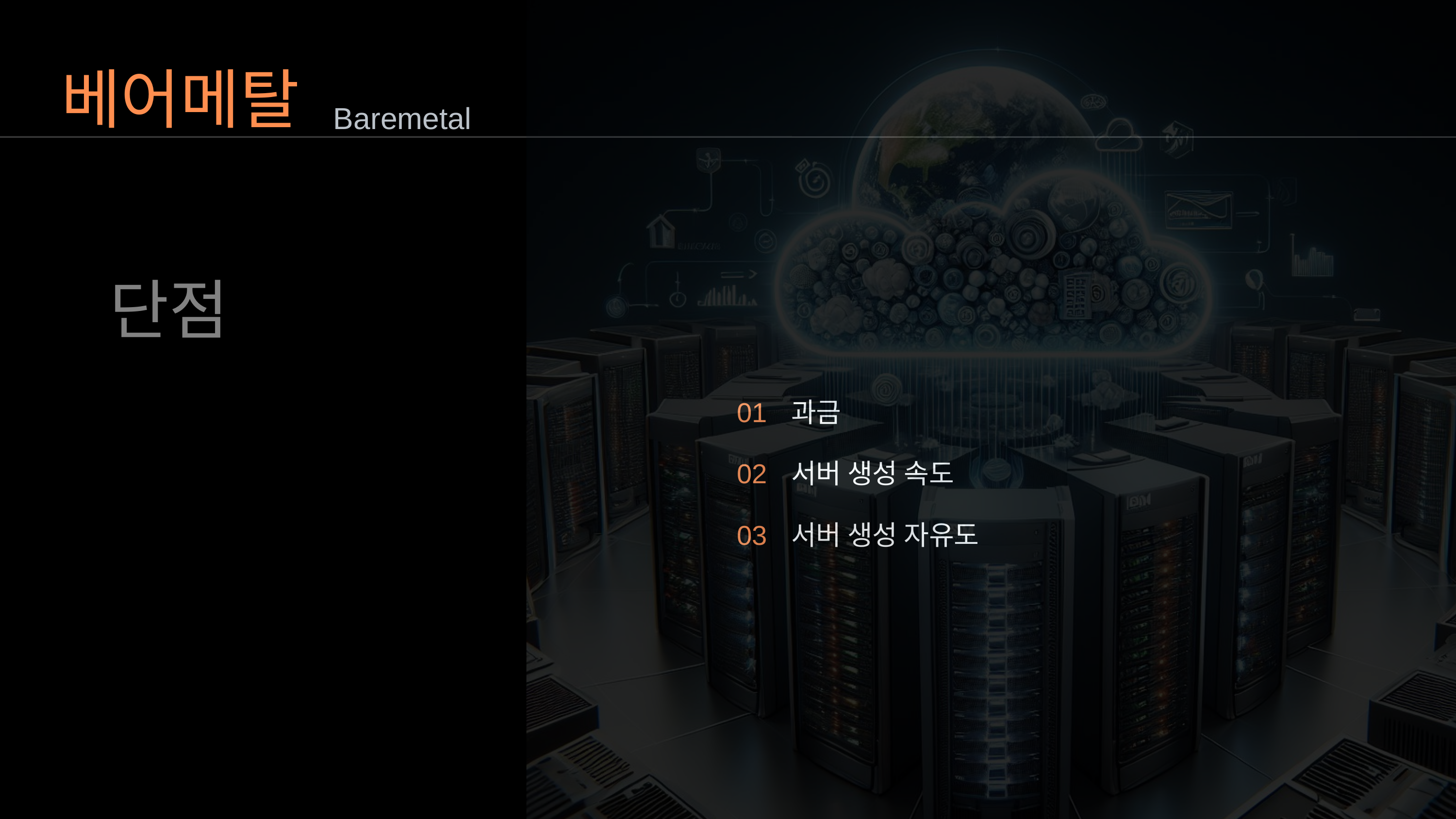

베어메탈

Baremetal

단점
01
과금
02
서버 생성 속도
03
서버 생성 자유도